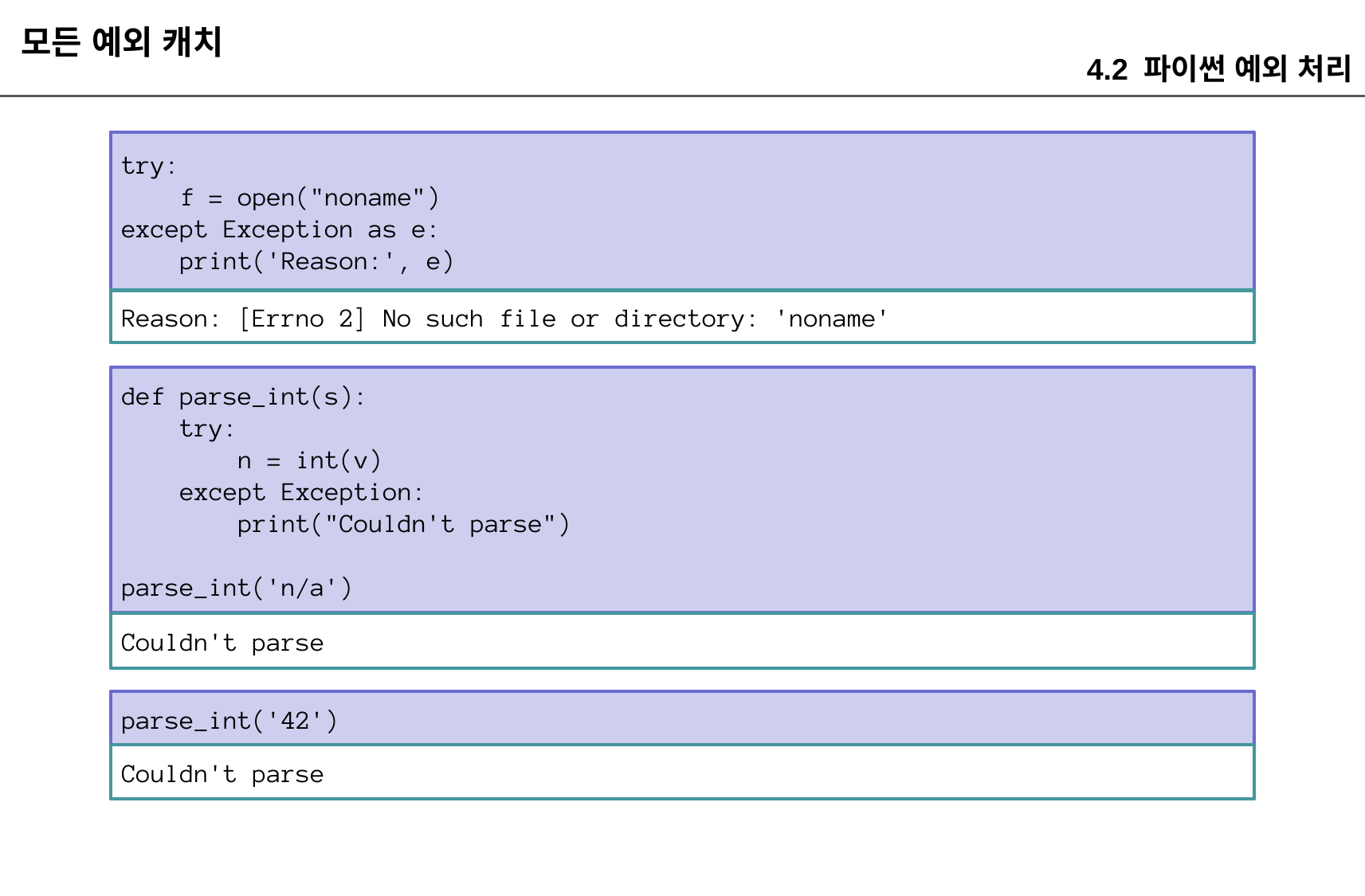

모든 예외 캐치
4.2 파이썬 예외 처리
try:
    f = open("noname")
except Exception as e:
    print('Reason:', e)
Reason: [Errno 2] No such file or directory: 'noname'
def parse_int(s):
    try:
        n = int(v)
    except Exception:
        print("Couldn't parse")

parse_int('n/a')
Couldn't parse
parse_int('42')
Couldn't parse